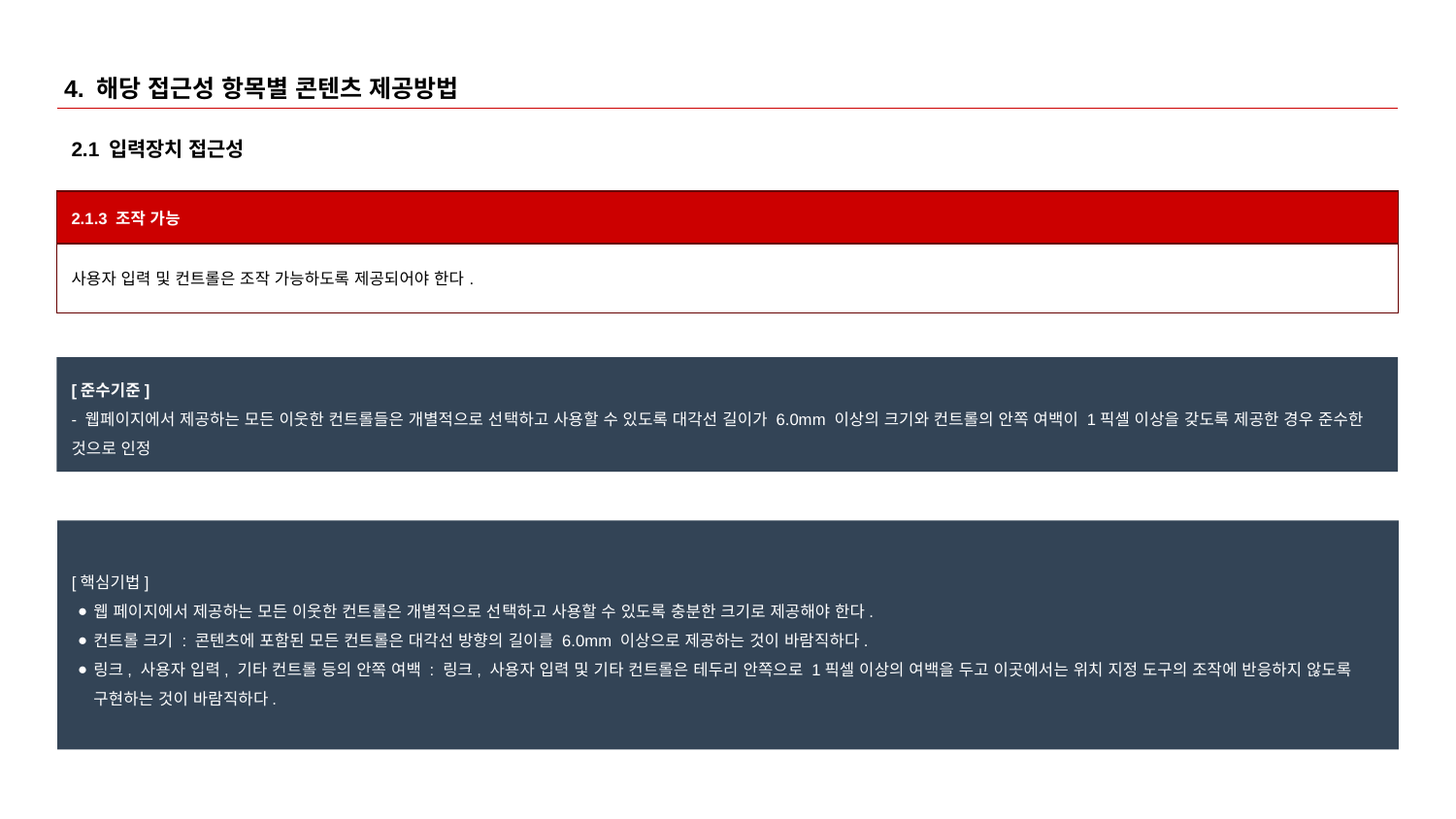

# 4. 해당 접근성 항목별 콘텐츠 제공방법
2.1 입력장치 접근성
| 2.1.3 조작 가능 |
| --- |
| 사용자 입력 및 컨트롤은 조작 가능하도록 제공되어야 한다. |
[준수기준]
- 웹페이지에서 제공하는 모든 이웃한 컨트롤들은 개별적으로 선택하고 사용할 수 있도록 대각선 길이가 6.0mm 이상의 크기와 컨트롤의 안쪽 여백이 1픽셀 이상을 갖도록 제공한 경우 준수한 것으로 인정
[핵심기법]
웹 페이지에서 제공하는 모든 이웃한 컨트롤은 개별적으로 선택하고 사용할 수 있도록 충분한 크기로 제공해야 한다.
컨트롤 크기 : 콘텐츠에 포함된 모든 컨트롤은 대각선 방향의 길이를 6.0mm 이상으로 제공하는 것이 바람직하다.
링크, 사용자 입력, 기타 컨트롤 등의 안쪽 여백 : 링크, 사용자 입력 및 기타 컨트롤은 테두리 안쪽으로 1픽셀 이상의 여백을 두고 이곳에서는 위치 지정 도구의 조작에 반응하지 않도록 구현하는 것이 바람직하다.